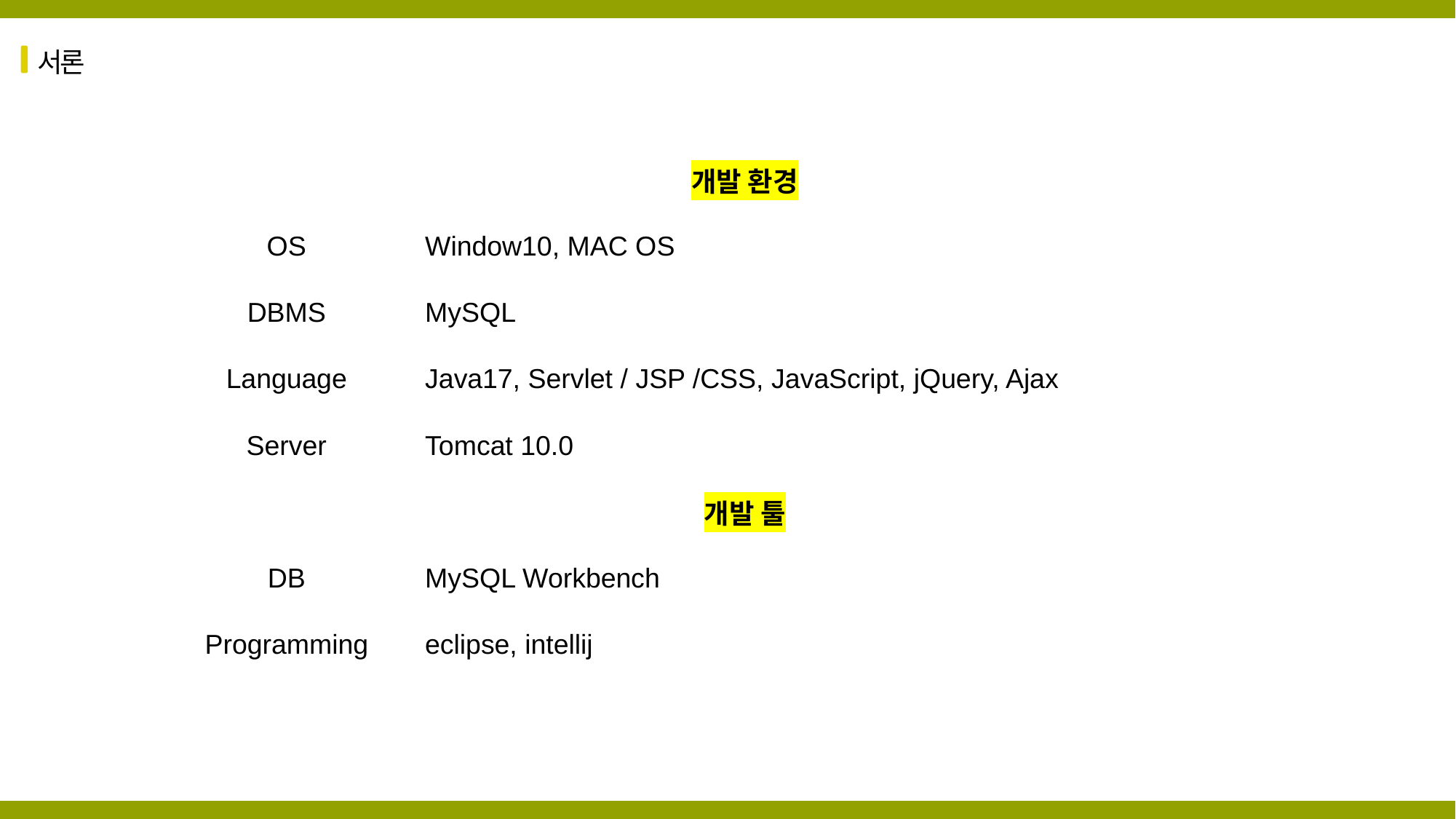

서론

| 개발 환경 |  |
| --- | --- |
| OS | Window10, MAC OS |
| DBMS | MySQL |
| Language | Java17, Servlet / JSP /CSS, JavaScript, jQuery, Ajax |
| Server | Tomcat 10.0 |
| 개발 툴 |  |
| --- | --- |
| DB | MySQL Workbench |
| Programming | eclipse, intellij |